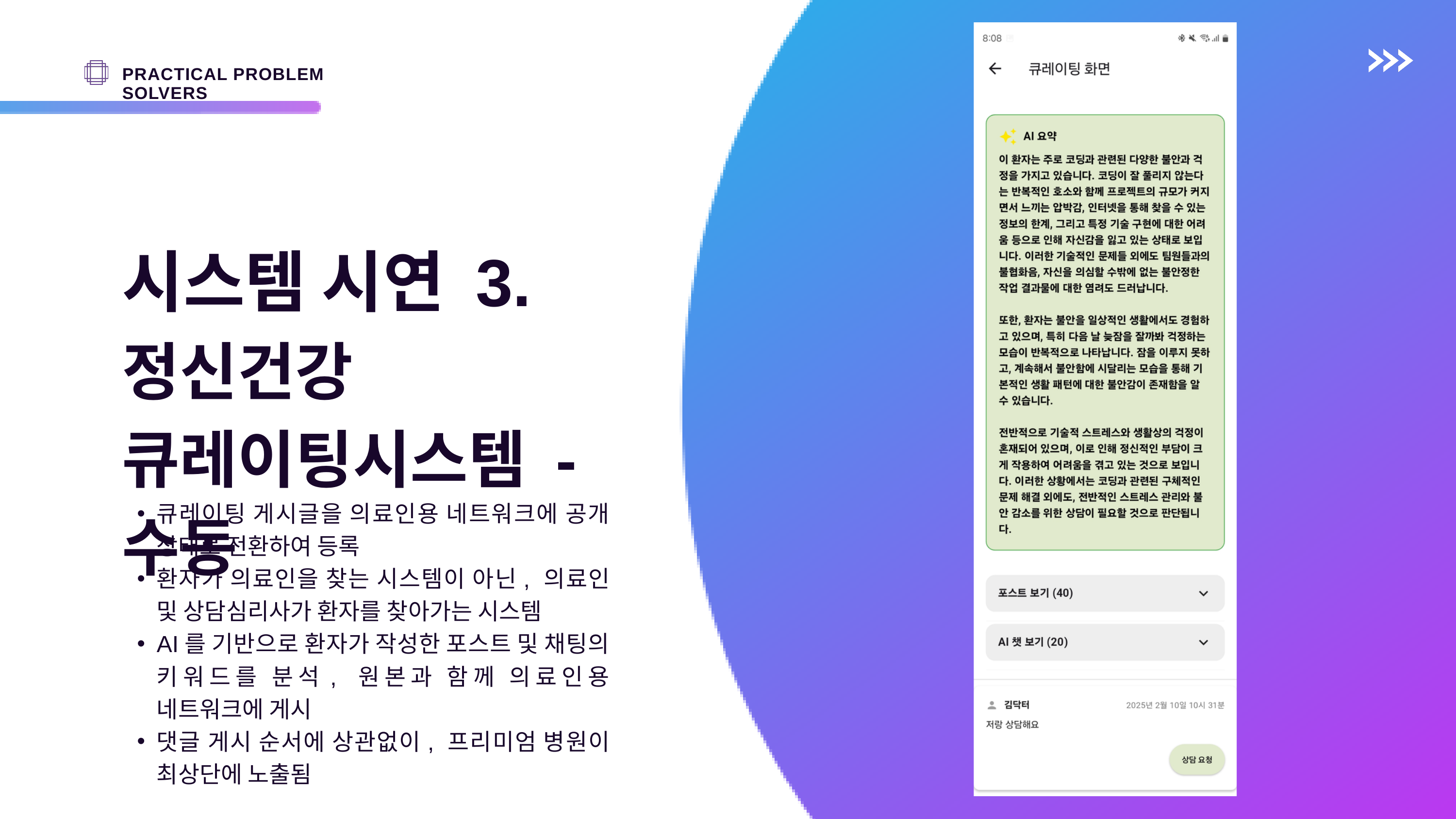

PRACTICAL PROBLEM SOLVERS

시스템 시연 3.
정신건강 큐레이팅시스템 - 수동
큐레이팅 게시글을 의료인용 네트워크에 공개 상태로 전환하여 등록
환자가 의료인을 찾는 시스템이 아닌, 의료인 및 상담심리사가 환자를 찾아가는 시스템
AI를 기반으로 환자가 작성한 포스트 및 채팅의 키워드를 분석, 원본과 함께 의료인용 네트워크에 게시
댓글 게시 순서에 상관없이, 프리미엄 병원이 최상단에 노출됨